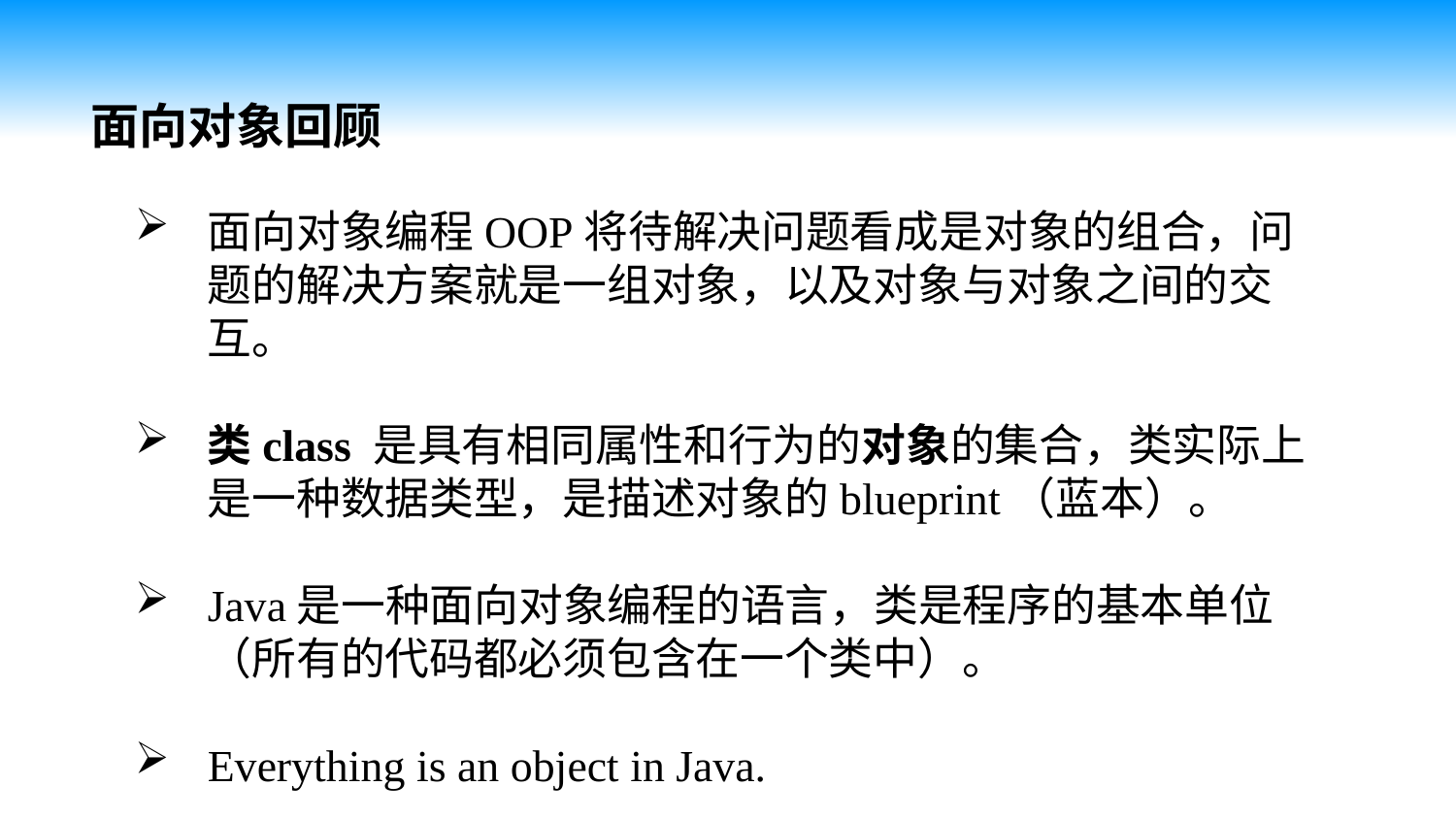

面向对象回顾
面向对象编程OOP将待解决问题看成是对象的组合，问题的解决方案就是一组对象，以及对象与对象之间的交互。

类class 是具有相同属性和行为的对象的集合，类实际上是一种数据类型，是描述对象的blueprint（蓝本）。

Java是一种面向对象编程的语言，类是程序的基本单位（所有的代码都必须包含在一个类中）。

Everything is an object in Java.